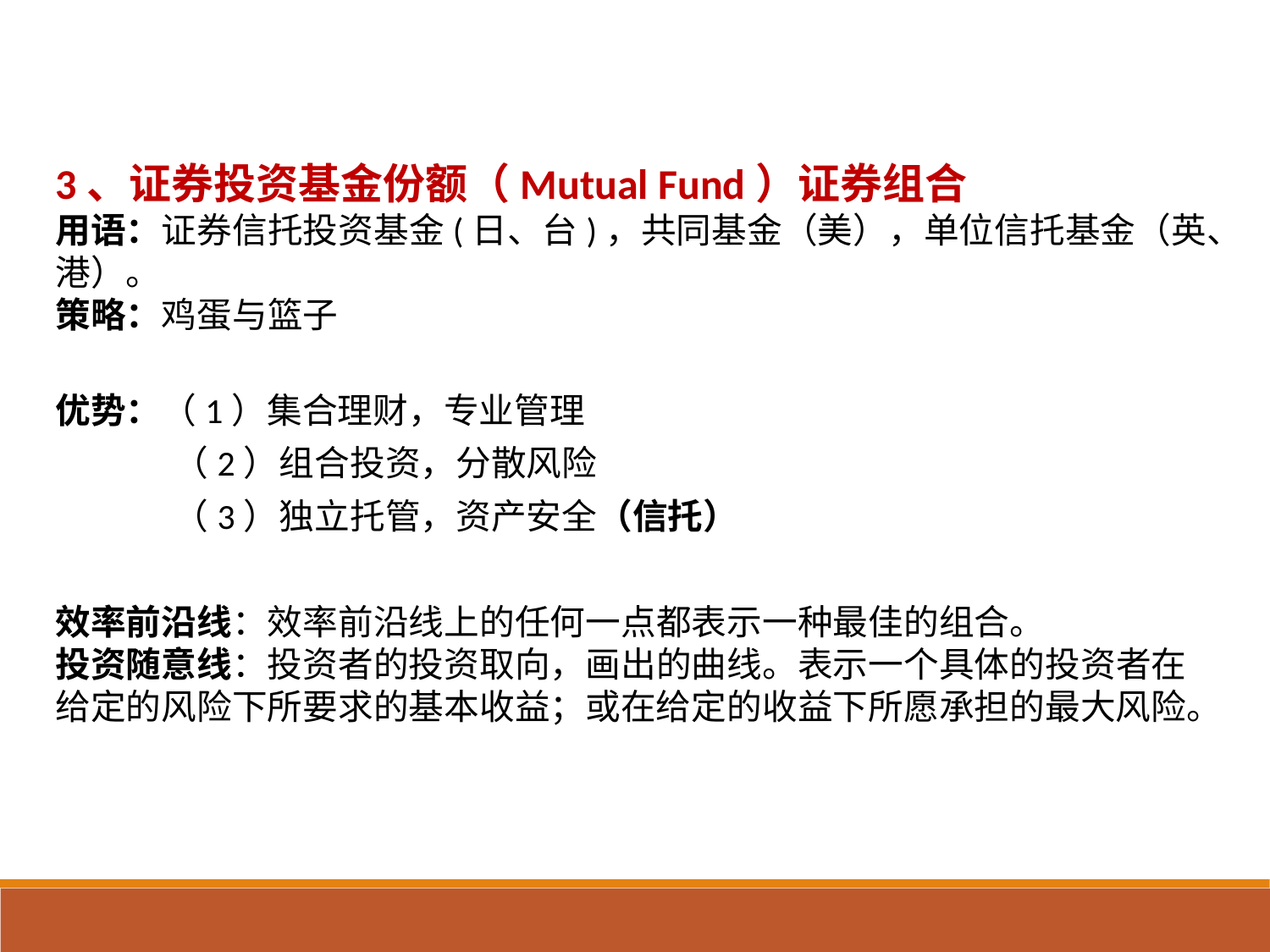

3、证券投资基金份额（Mutual Fund）证券组合
用语：证券信托投资基金(日、台)，共同基金（美），单位信托基金（英、港）。
策略：鸡蛋与篮子

优势：（1）集合理财，专业管理
              （2）组合投资，分散风险
              （3）独立托管，资产安全（信托）

效率前沿线：效率前沿线上的任何一点都表示一种最佳的组合。
投资随意线：投资者的投资取向，画出的曲线。表示一个具体的投资者在给定的风险下所要求的基本收益；或在给定的收益下所愿承担的最大风险。